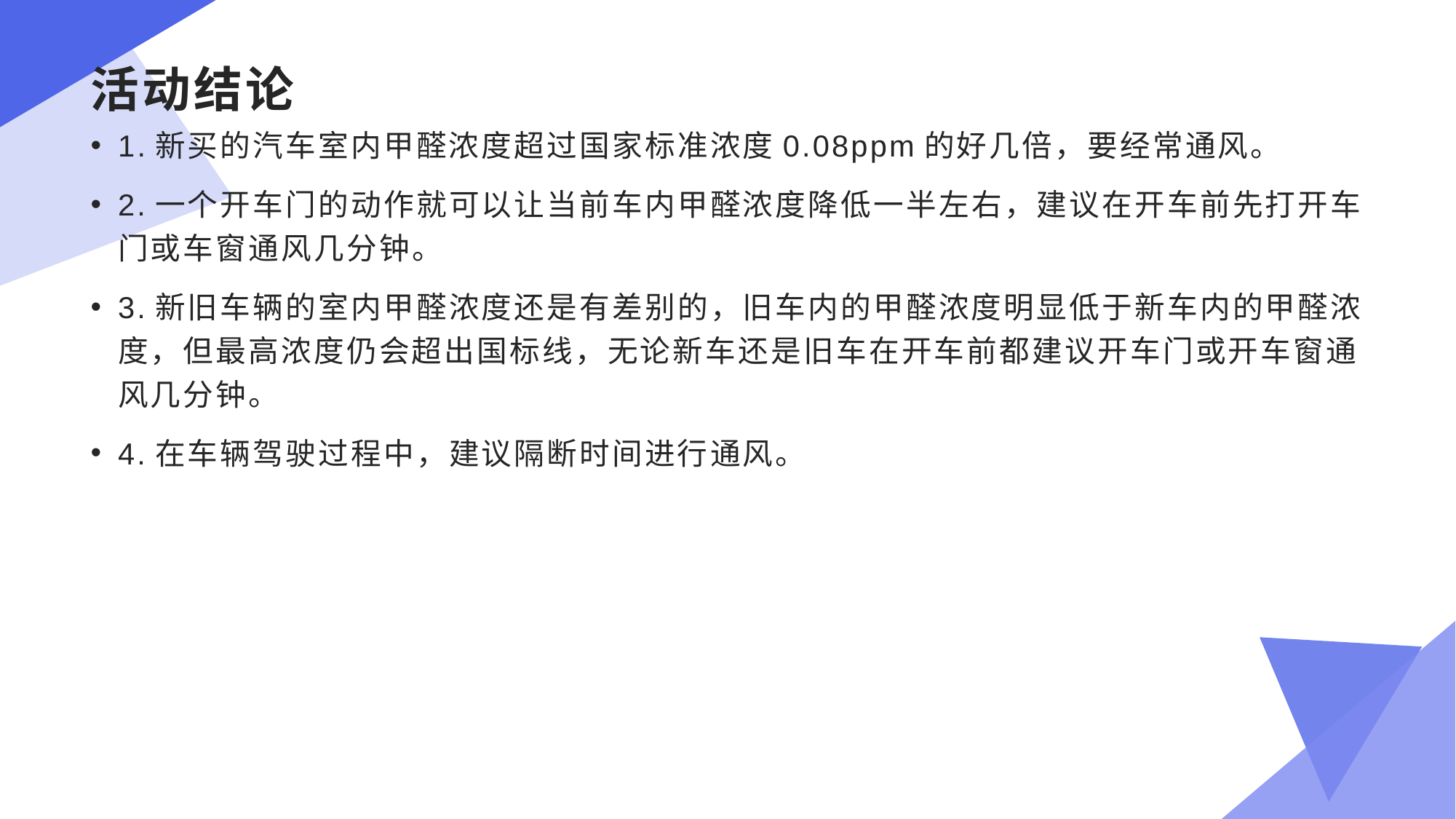

# 活动结论
1.新买的汽车室内甲醛浓度超过国家标准浓度0.08ppm的好几倍，要经常通风。
2.一个开车门的动作就可以让当前车内甲醛浓度降低一半左右，建议在开车前先打开车门或车窗通风几分钟。
3.新旧车辆的室内甲醛浓度还是有差别的，旧车内的甲醛浓度明显低于新车内的甲醛浓度，但最高浓度仍会超出国标线，无论新车还是旧车在开车前都建议开车门或开车窗通风几分钟。
4.在车辆驾驶过程中，建议隔断时间进行通风。